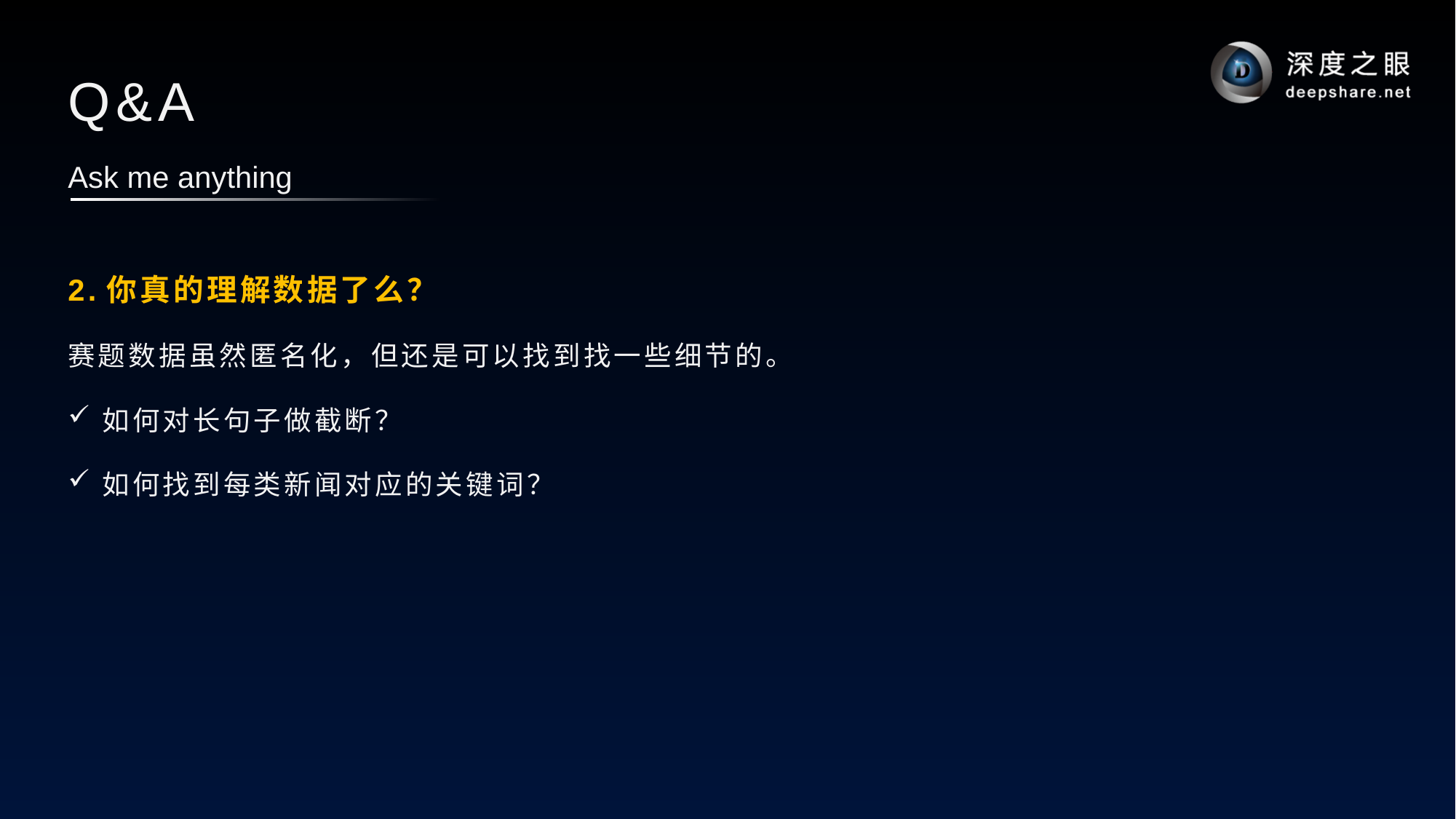

# Q&A
Ask me anything
2.你真的理解数据了么？
赛题数据虽然匿名化，但还是可以找到找一些细节的。
如何对长句子做截断？
如何找到每类新闻对应的关键词？